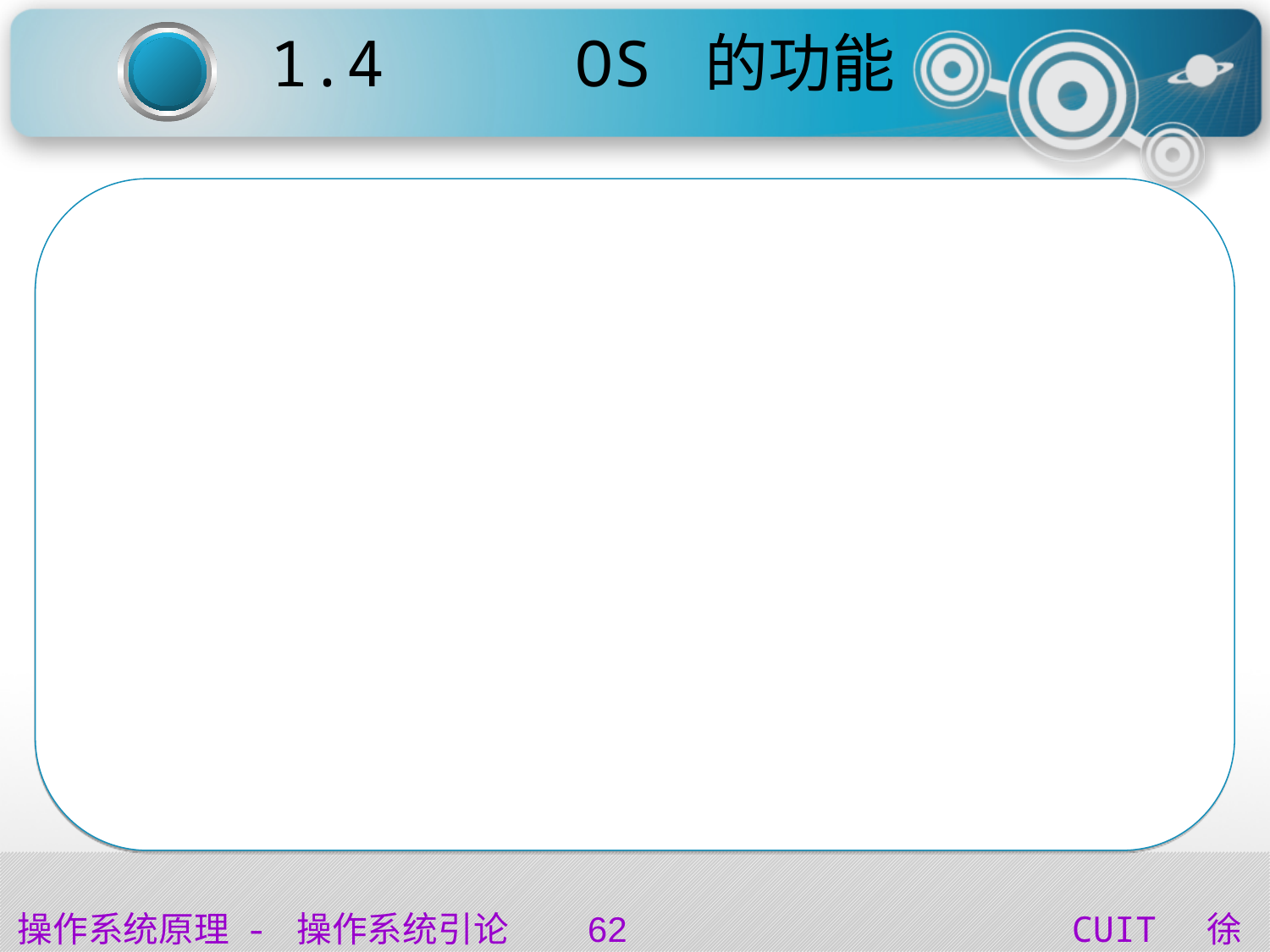

# 1.4     OS 的功能
用户接口
程序一级接口（程序接口）
OS提供一组系统调用供用户程序和其它系统 程序调用，完成数据传输，文件操作，资源分配等操作。
作业一级的接口（命令指令）
提供一组控制操作命令（作业控制语言）供用户去组织和控制自己作业的运行。
图形接口